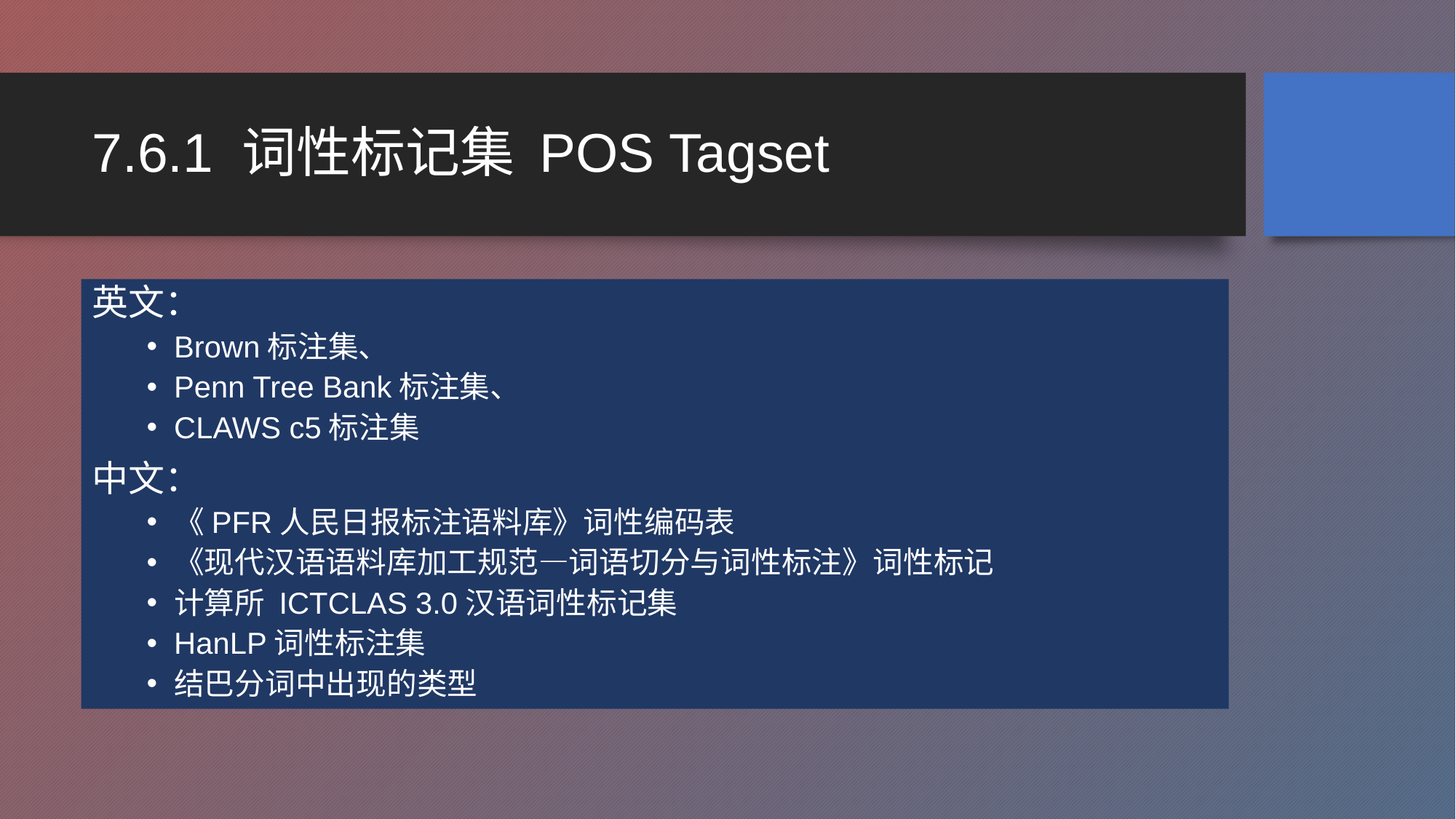

# 7.6.1 词性标记集 POS Tagset
英文：
Brown标注集、
Penn Tree Bank标注集、
CLAWS c5标注集
中文：
《PFR人民日报标注语料库》词性编码表
《现代汉语语料库加工规范—词语切分与词性标注》词性标记
计算所 ICTCLAS 3.0汉语词性标记集
HanLP词性标注集
结巴分词中出现的类型